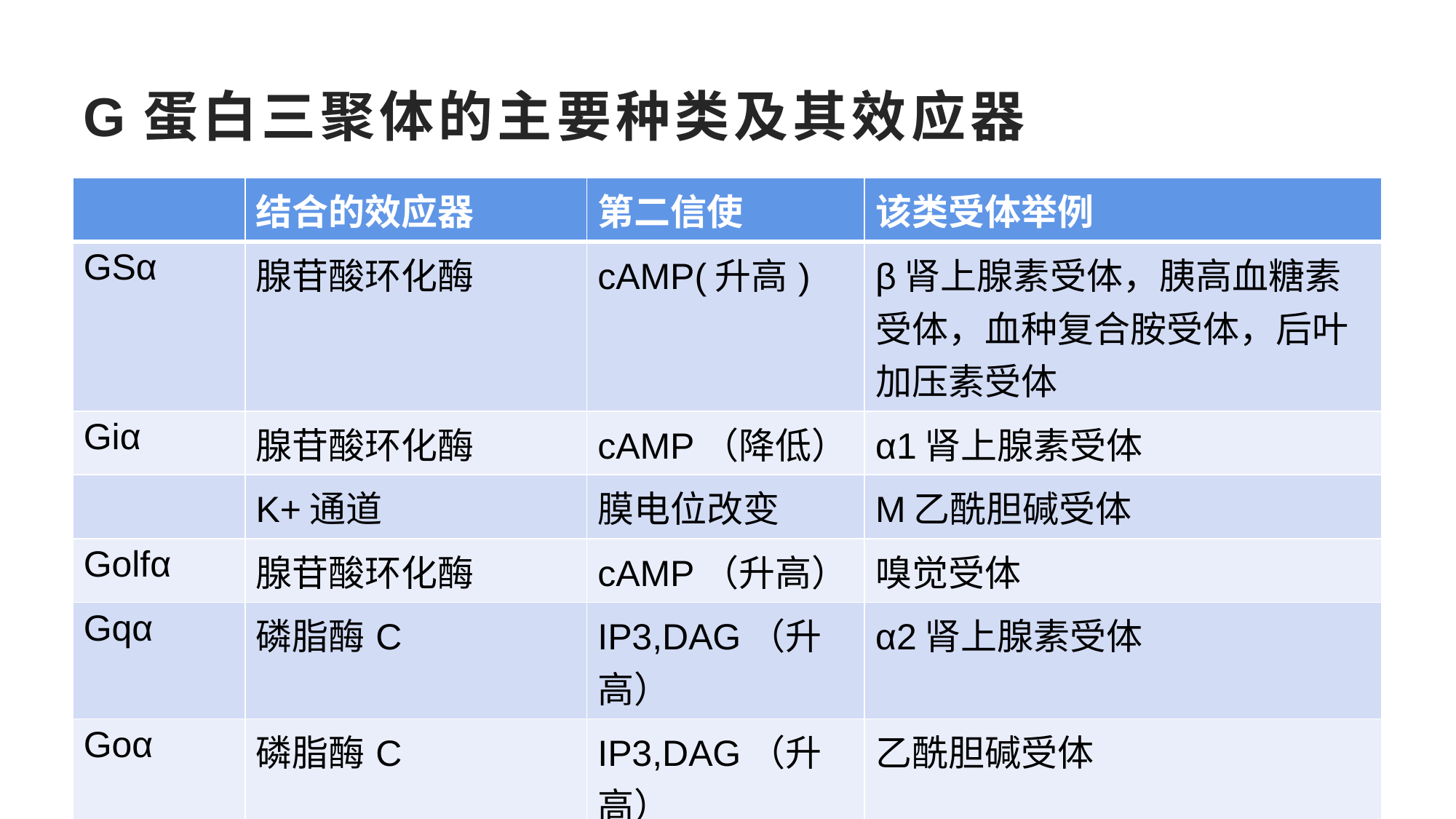

# G蛋白三聚体的主要种类及其效应器
|  | 结合的效应器 | 第二信使 | 该类受体举例 |
| --- | --- | --- | --- |
| GSα | 腺苷酸环化酶 | cAMP(升高) | β肾上腺素受体，胰高血糖素受体，血种复合胺受体，后叶加压素受体 |
| Giα | 腺苷酸环化酶 | cAMP（降低） | α1肾上腺素受体 |
|  | K+通道 | 膜电位改变 | M乙酰胆碱受体 |
| Golfα | 腺苷酸环化酶 | cAMP（升高） | 嗅觉受体 |
| Gqα | 磷脂酶C | IP3,DAG（升高） | α2肾上腺素受体 |
| Goα | 磷脂酶C | IP3,DAG（升高） | 乙酰胆碱受体 |
| Gtα | cGMP磷酸二酯酶（PDE） | cGMP（降低） | 视杆细胞中视紫红质（光受体） |